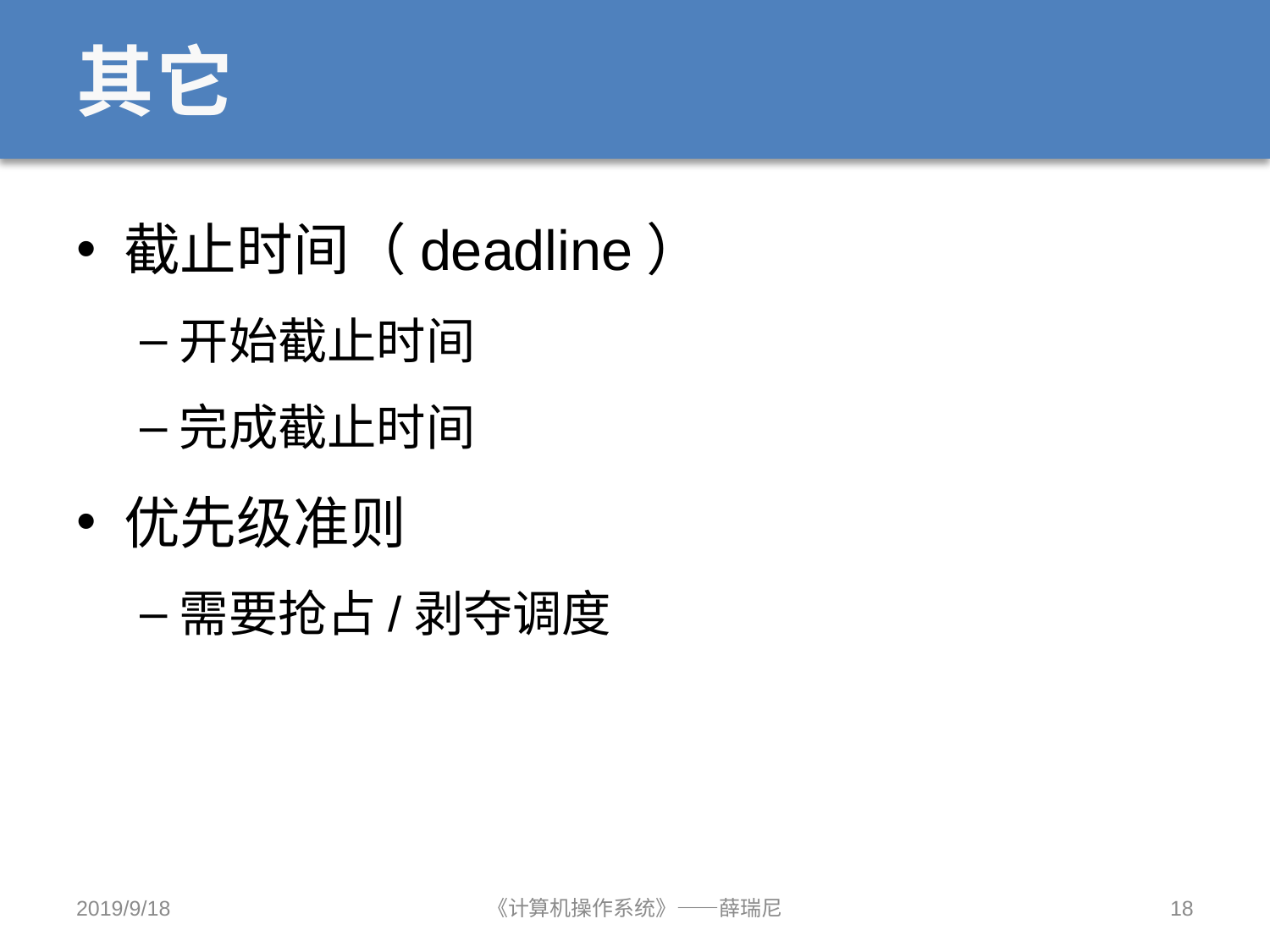

# 其它
截止时间（deadline）
开始截止时间
完成截止时间
优先级准则
需要抢占/剥夺调度

2019/9/18
《计算机操作系统》——薛瑞尼
18